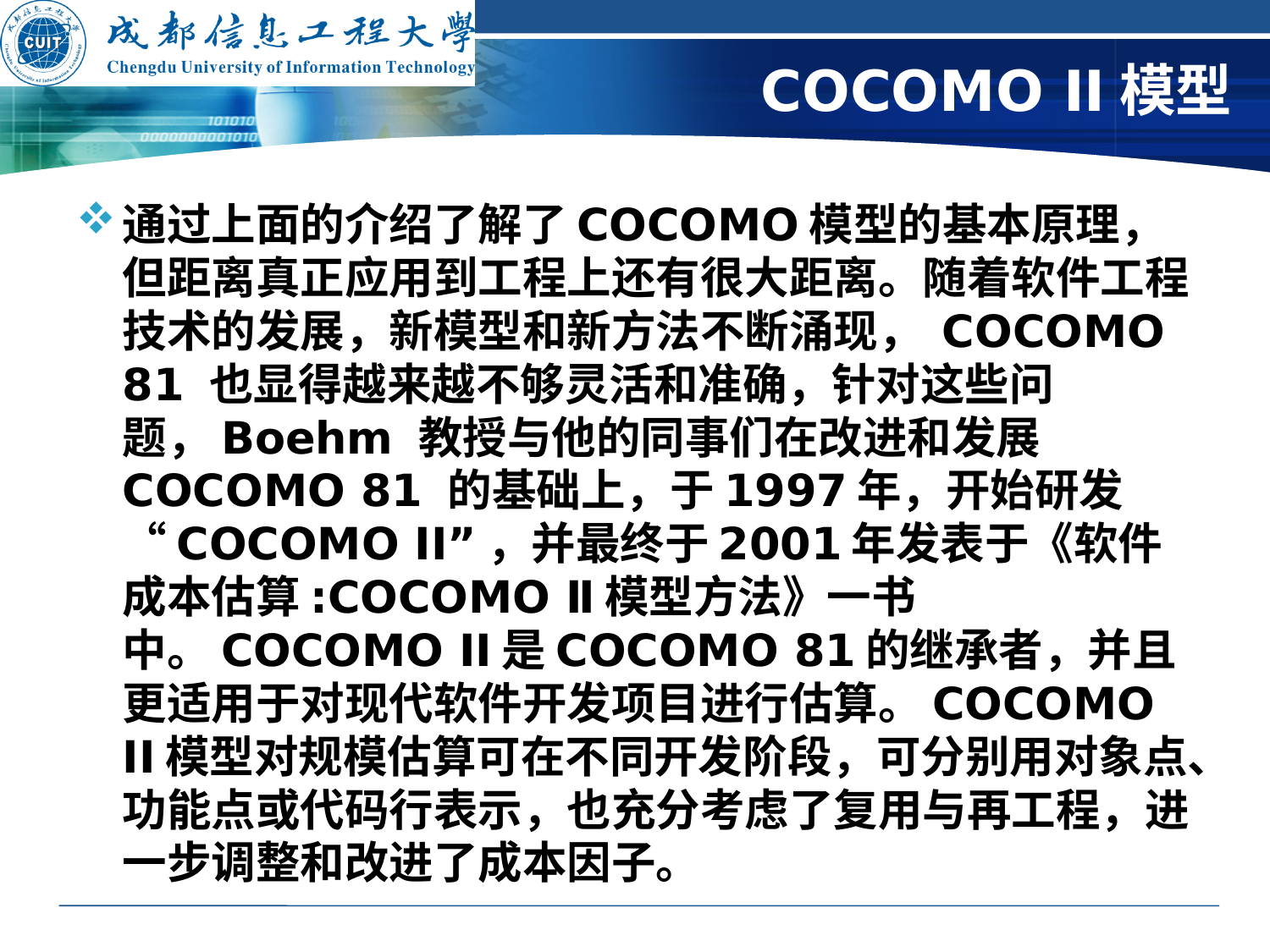

# COCOMO II模型
通过上面的介绍了解了COCOMO模型的基本原理，但距离真正应用到工程上还有很大距离。随着软件工程技术的发展，新模型和新方法不断涌现， COCOMO 81 也显得越来越不够灵活和准确，针对这些问题，Boehm 教授与他的同事们在改进和发展COCOMO 81 的基础上，于1997年，开始研发“COCOMO II”，并最终于2001年发表于《软件成本估算:COCOMO Ⅱ模型方法》一书中。COCOMO II是COCOMO 81的继承者，并且更适用于对现代软件开发项目进行估算。COCOMO II模型对规模估算可在不同开发阶段，可分别用对象点、功能点或代码行表示，也充分考虑了复用与再工程，进一步调整和改进了成本因子。